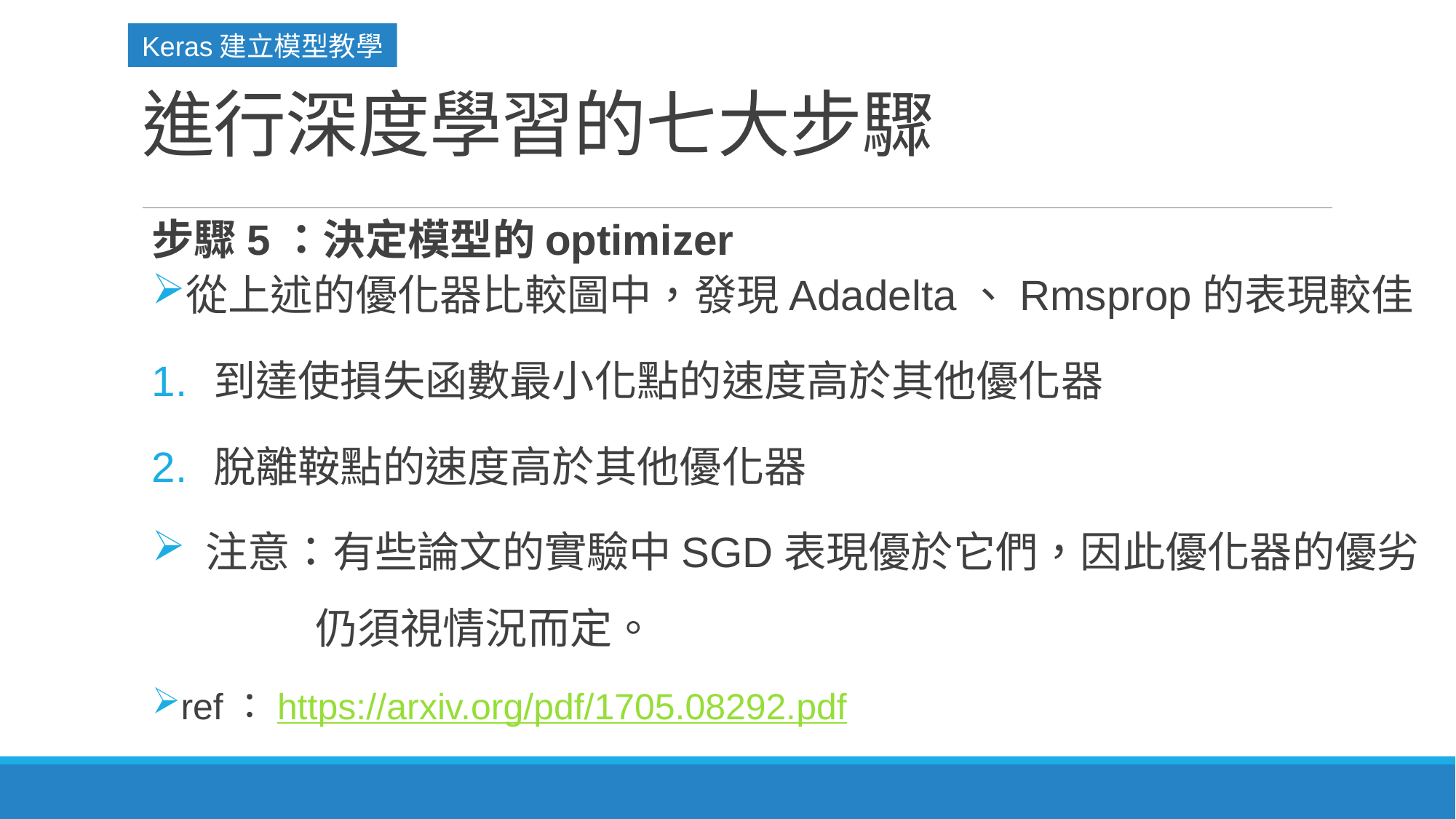

Keras建立模型教學
# 進行深度學習的七大步驟
步驟5：決定模型的optimizer
從上述的優化器比較圖中，發現Adadelta、Rmsprop的表現較佳
到達使損失函數最小化點的速度高於其他優化器
脫離鞍點的速度高於其他優化器
 注意：有些論文的實驗中SGD表現優於它們，因此優化器的優劣
               仍須視情況而定。
ref：https://arxiv.org/pdf/1705.08292.pdf